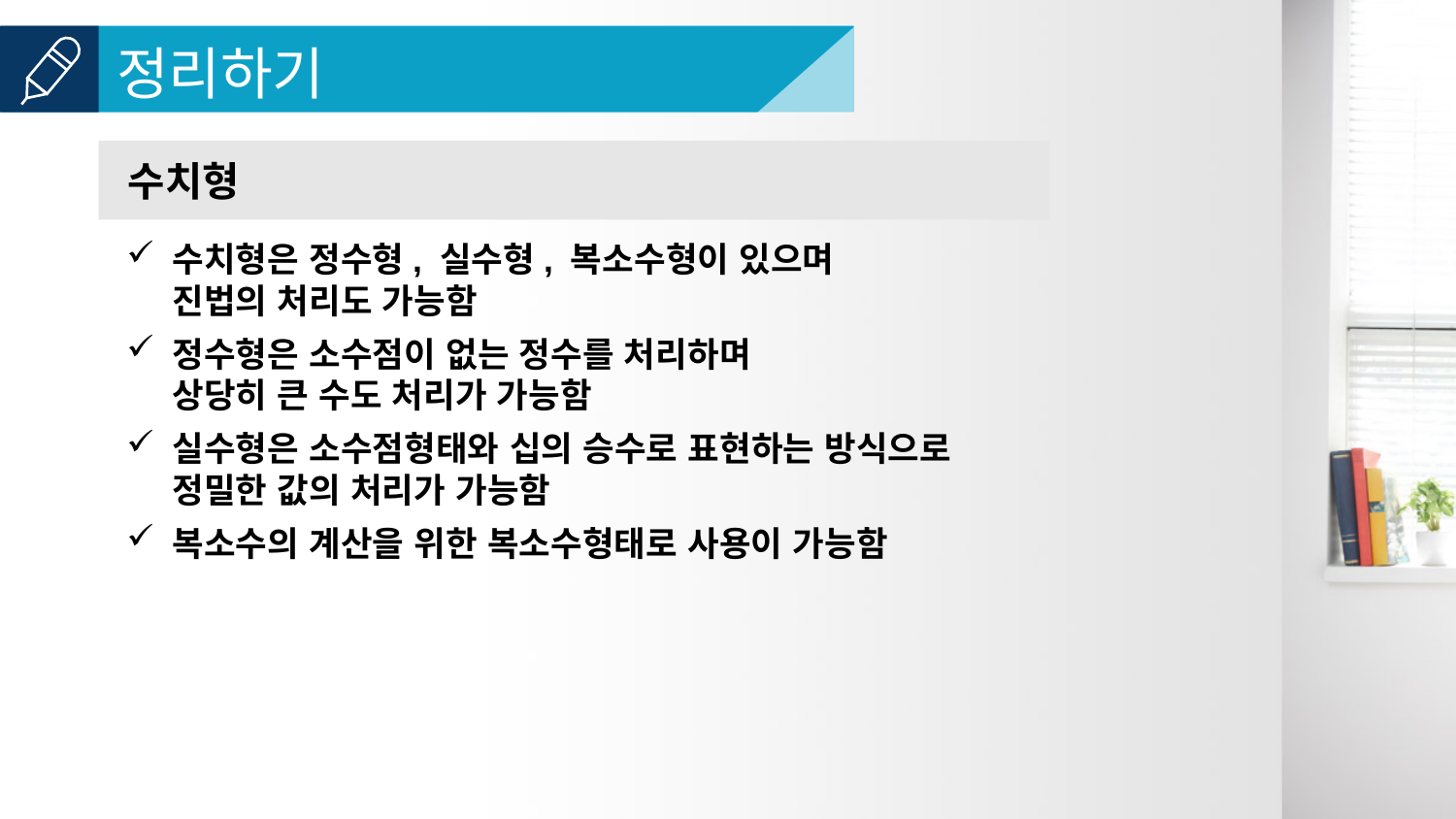

수치형
수치형은 정수형, 실수형, 복소수형이 있으며
진법의 처리도 가능함
정수형은 소수점이 없는 정수를 처리하며
상당히 큰 수도 처리가 가능함
실수형은 소수점형태와 십의 승수로 표현하는 방식으로
정밀한 값의 처리가 가능함
복소수의 계산을 위한 복소수형태로 사용이 가능함